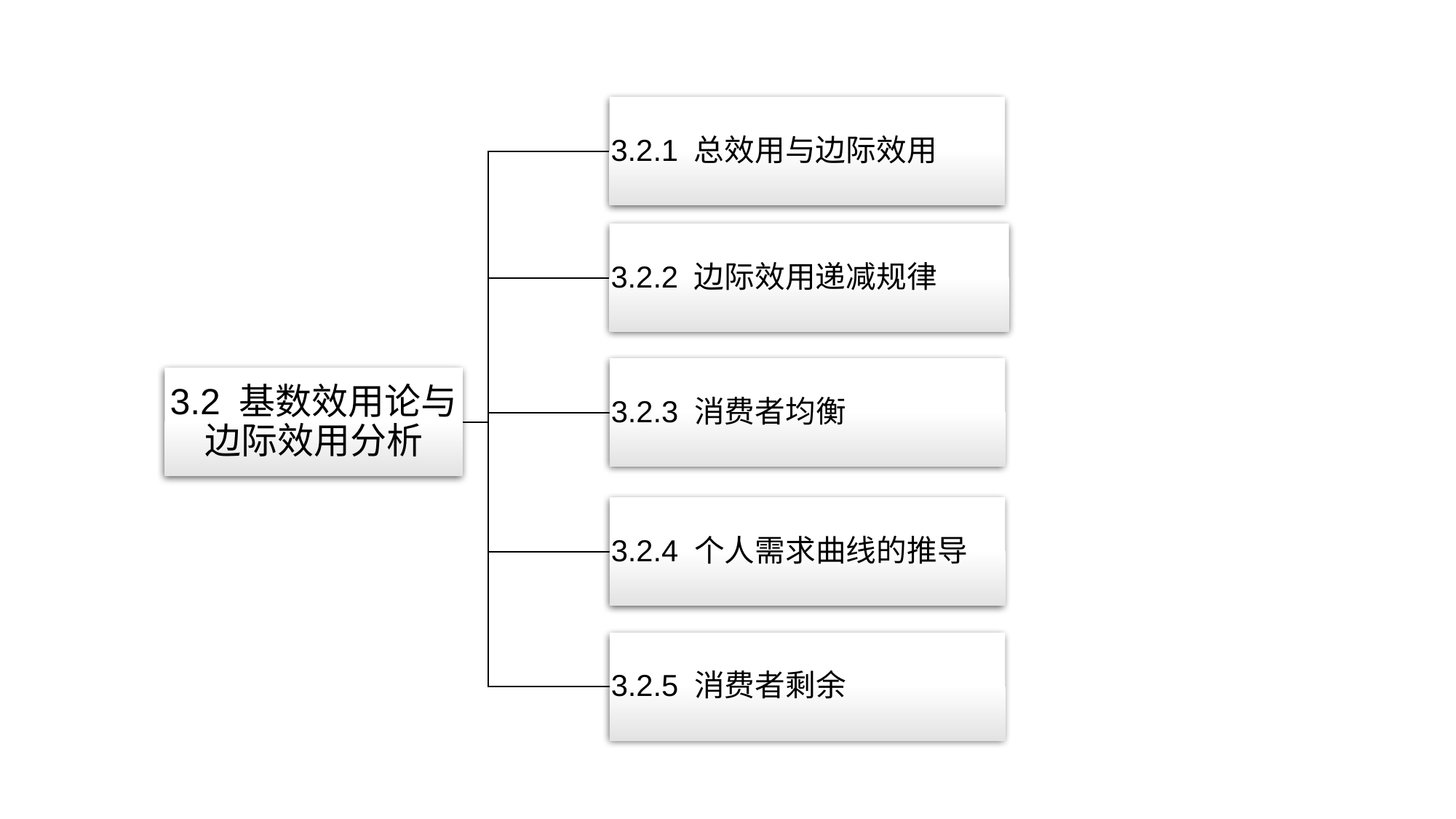

3.2 基数效用论与边际效用分析
3.2.1 总效用与边际效用
3.2.2 边际效用递减规律
3.2.3 消费者均衡
3.2.4 个人需求曲线的推导
3.2.5 消费者剩余